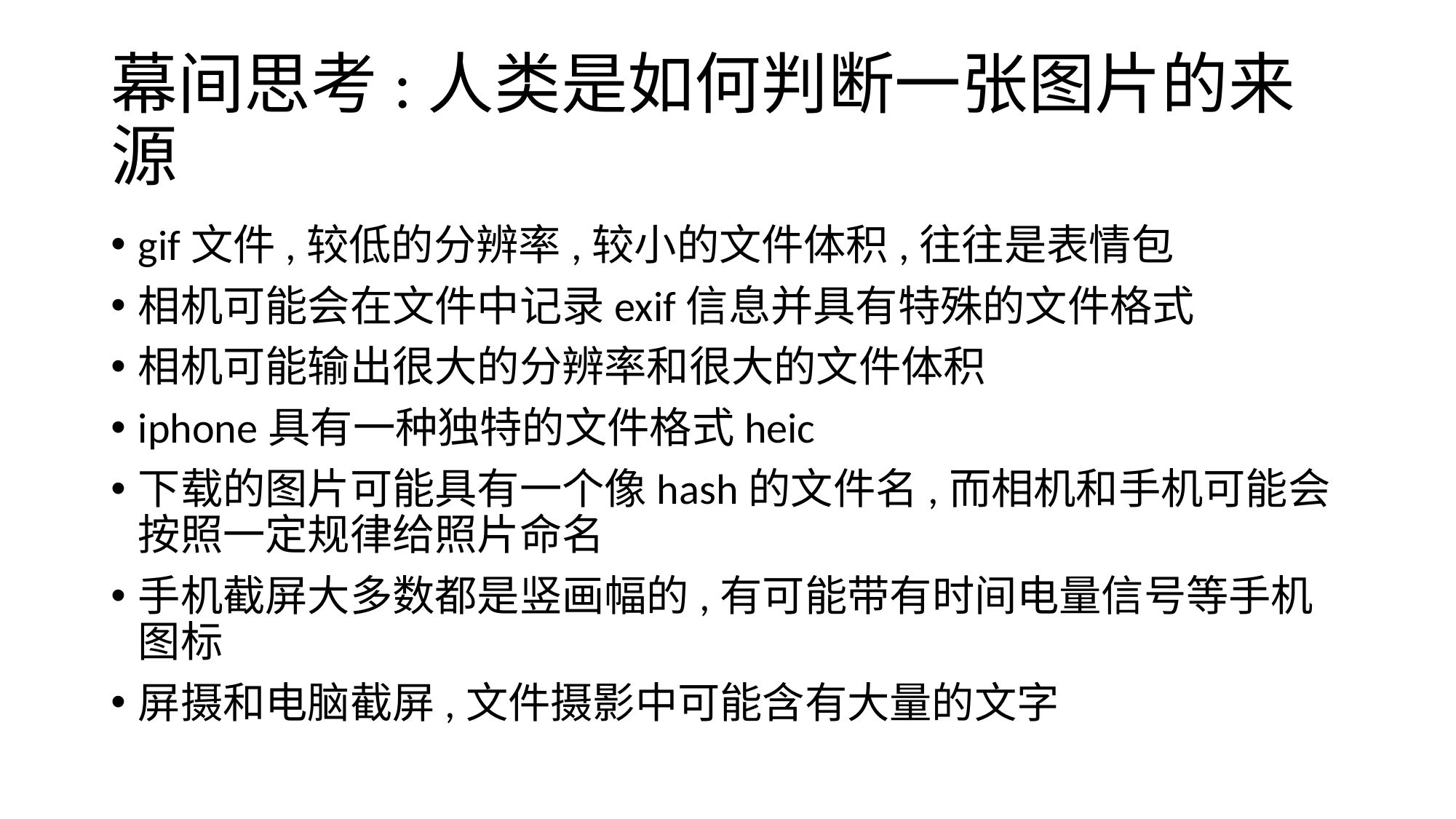

# 幕间思考:人类是如何判断一张图片的来源
gif文件,较低的分辨率,较小的文件体积,往往是表情包
相机可能会在文件中记录exif信息并具有特殊的文件格式
相机可能输出很大的分辨率和很大的文件体积
iphone具有一种独特的文件格式heic
下载的图片可能具有一个像hash的文件名,而相机和手机可能会按照一定规律给照片命名
手机截屏大多数都是竖画幅的,有可能带有时间电量信号等手机图标
屏摄和电脑截屏,文件摄影中可能含有大量的文字